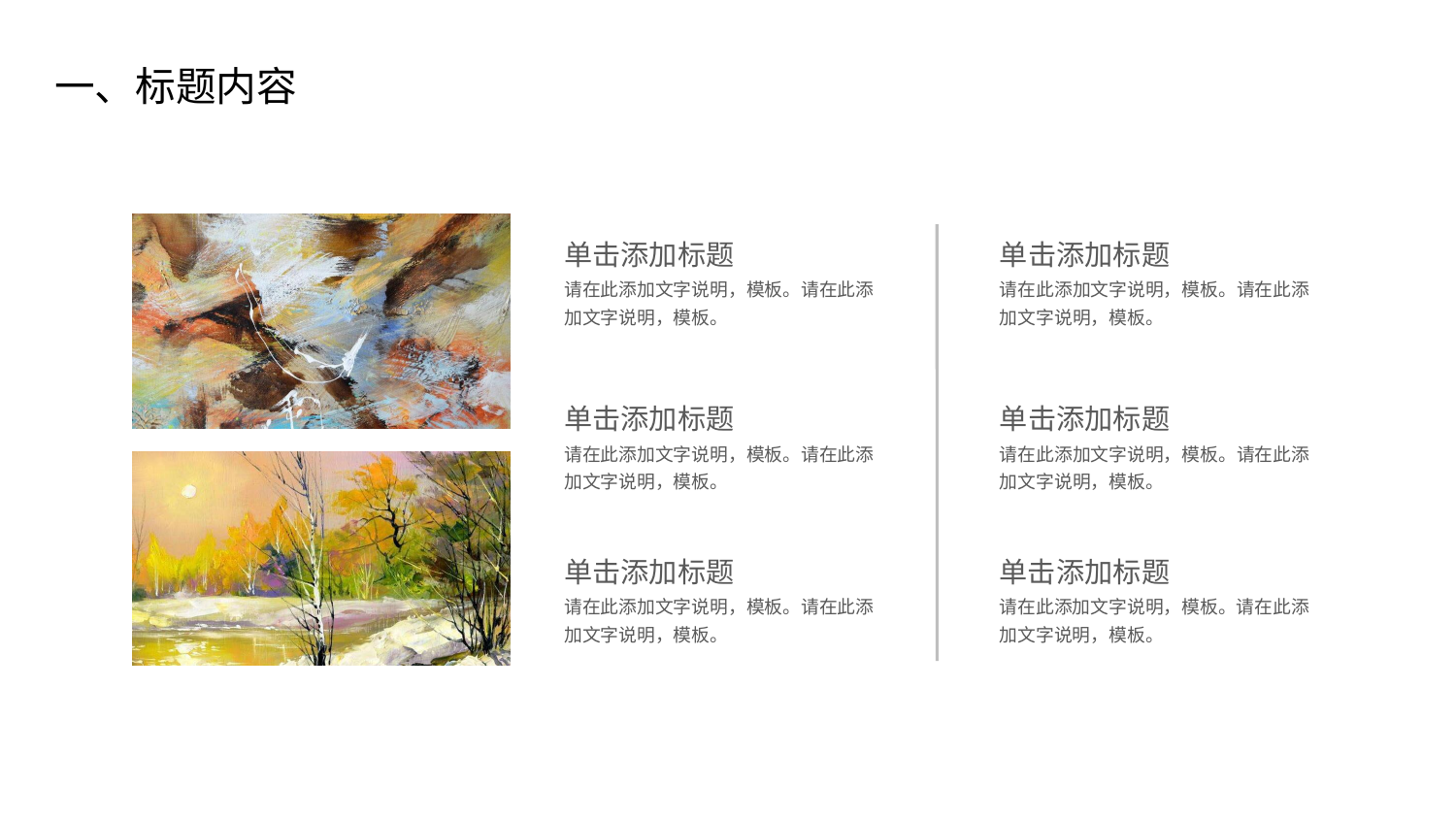

一、标题内容

单击添加标题
单击添加标题
请在此添加文字说明，模板。请在此添加文字说明，模板。
请在此添加文字说明，模板。请在此添加文字说明，模板。
单击添加标题
单击添加标题
请在此添加文字说明，模板。请在此添加文字说明，模板。
请在此添加文字说明，模板。请在此添加文字说明，模板。

单击添加标题
单击添加标题
请在此添加文字说明，模板。请在此添加文字说明，模板。
请在此添加文字说明，模板。请在此添加文字说明，模板。